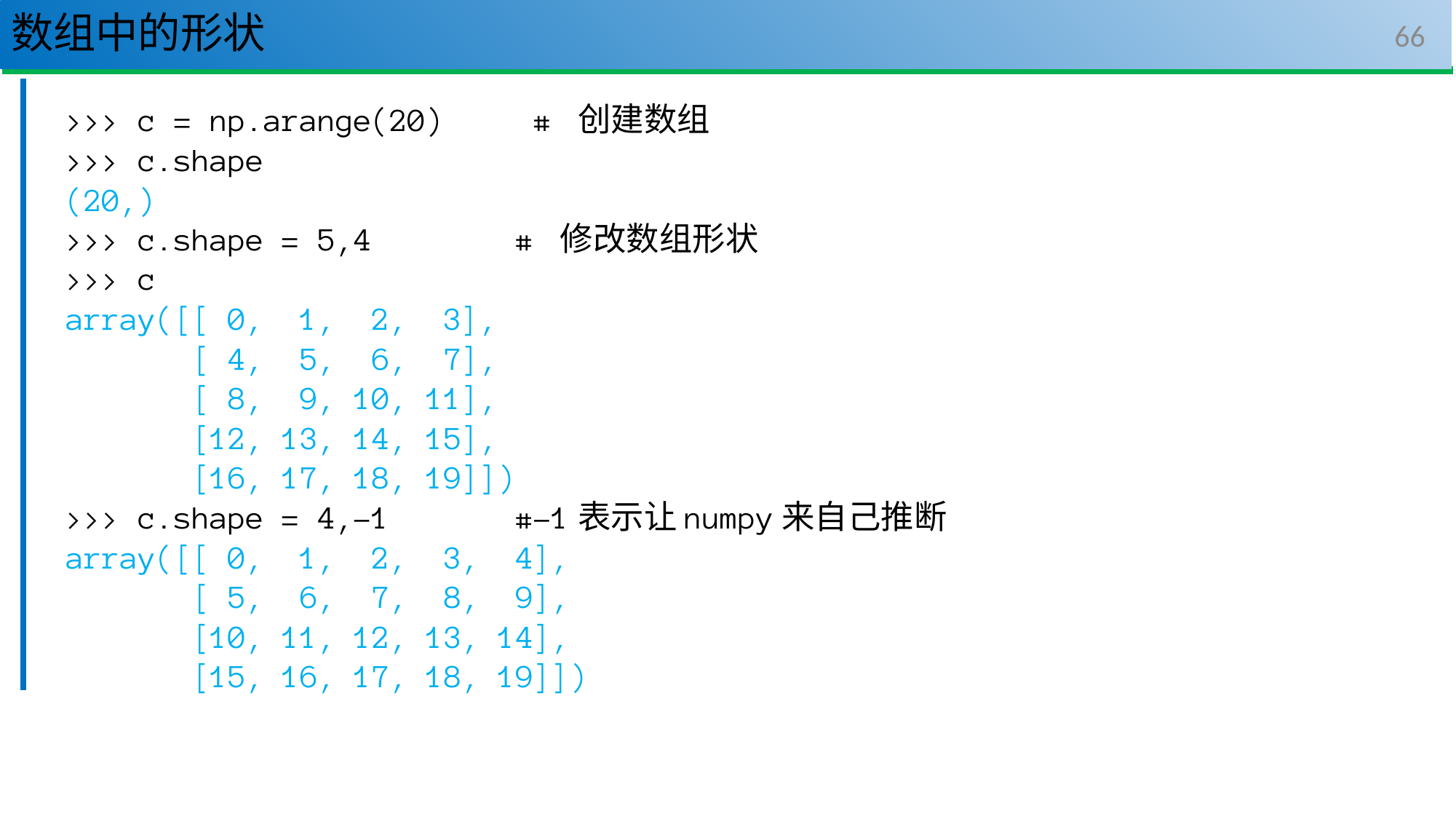

# 数组中的形状
66
>>> c = np.arange(20)     # 创建数组
>>> c.shape
(20,)
>>> c.shape = 5,4        # 修改数组形状
>>> c
array([[ 0,  1,  2,  3],
       [ 4,  5,  6,  7],
       [ 8,  9, 10, 11],
       [12, 13, 14, 15],
       [16, 17, 18, 19]])
>>> c.shape = 4,-1       #-1表示让numpy来自己推断
array([[ 0,  1,  2,  3,  4],
       [ 5,  6,  7,  8,  9],
       [10, 11, 12, 13, 14],
       [15, 16, 17, 18, 19]])